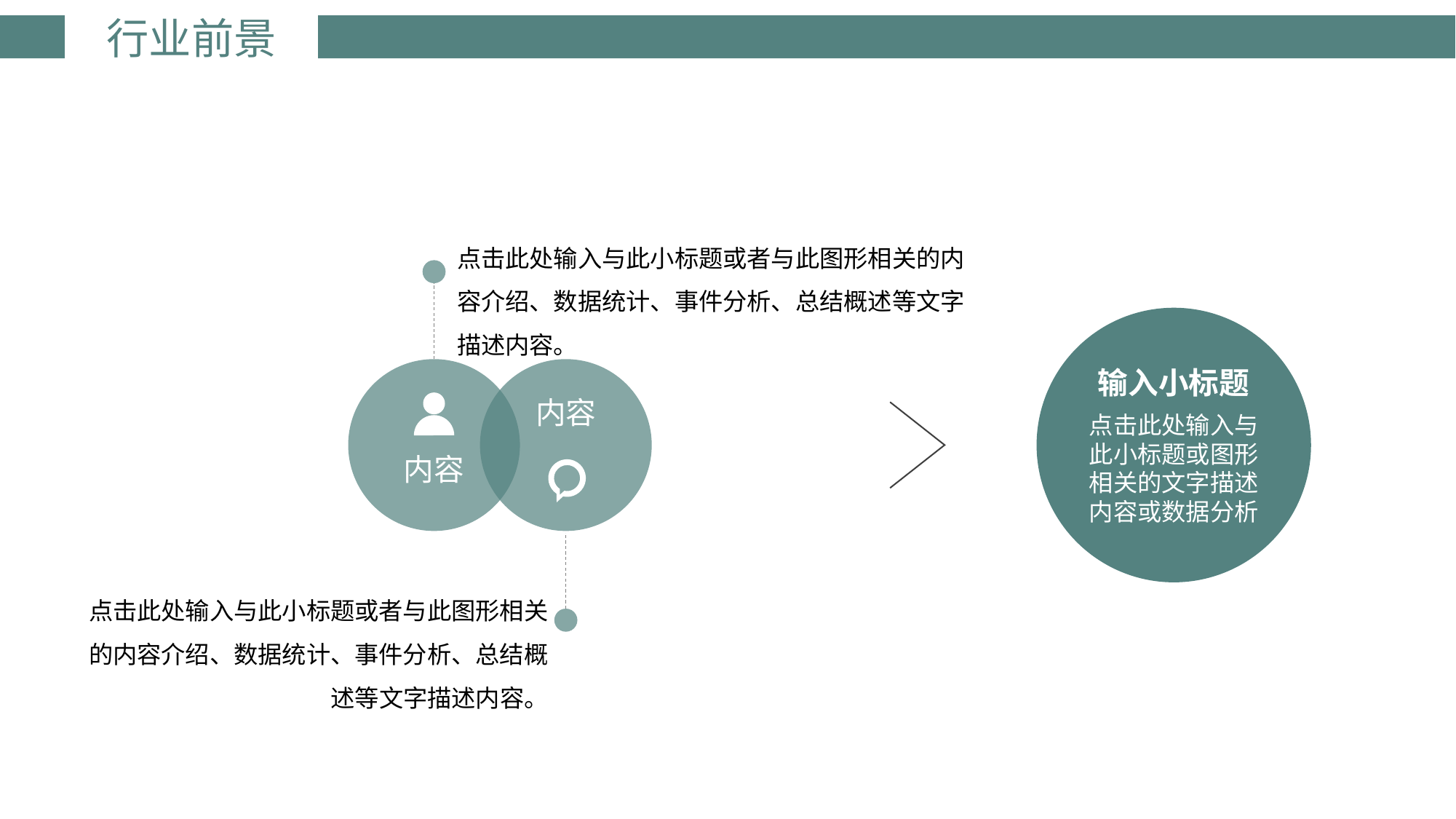

# 行业前景
点击此处输入与此小标题或者与此图形相关的内容介绍、数据统计、事件分析、总结概述等文字描述内容。

输入小标题
点击此处输入与此小标题或图形相关的文字描述内容或数据分析

内容

内容

点击此处输入与此小标题或者与此图形相关的内容介绍、数据统计、事件分析、总结概述等文字描述内容。